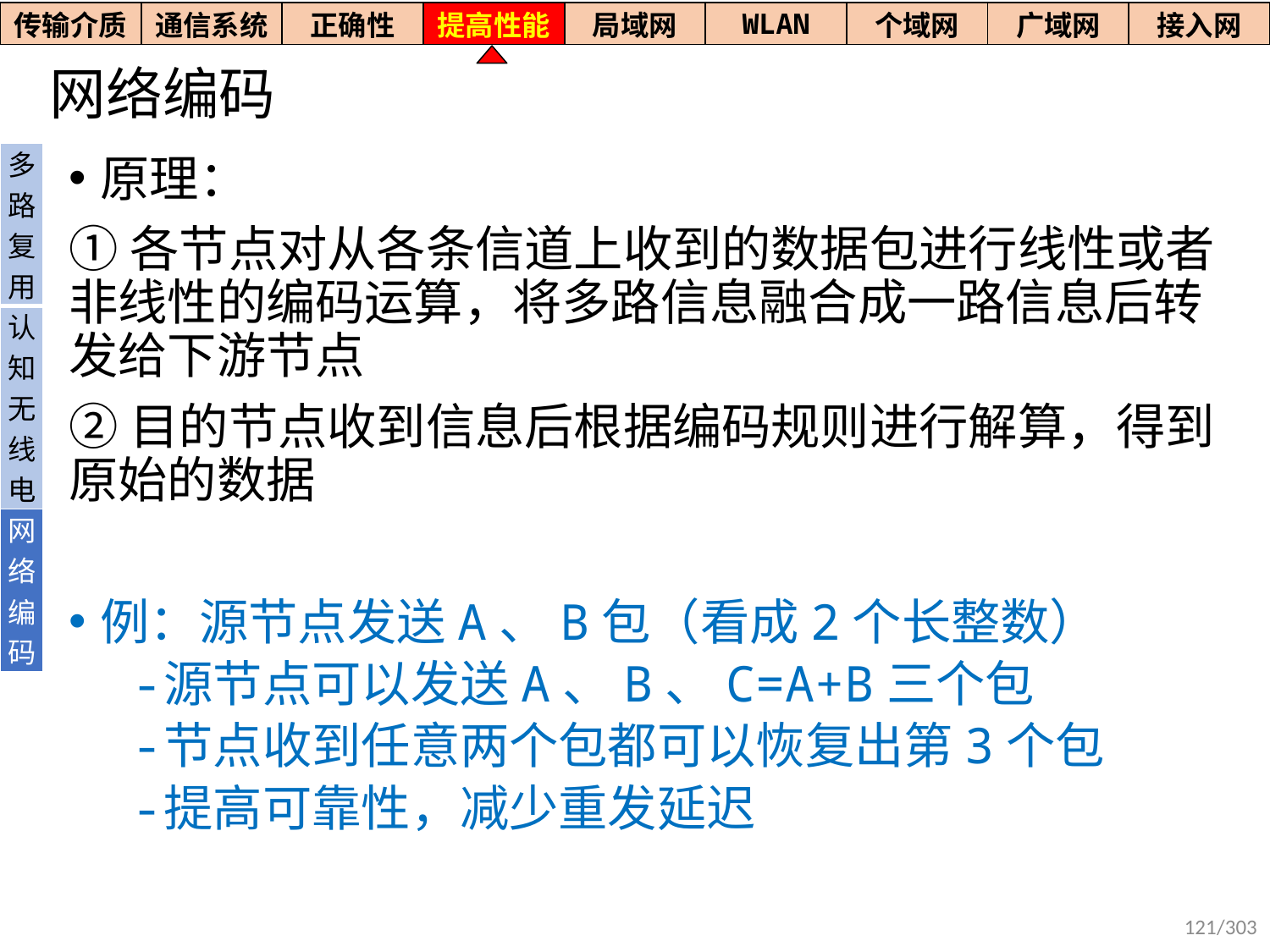

| 传输介质 | 通信系统 | 正确性 | 提高性能 | 局域网 | WLAN | 个域网 | 广域网 | 接入网 |
| --- | --- | --- | --- | --- | --- | --- | --- | --- |

# 网络编码
| 多路复用 |
| --- |
| 认知无线电 |
| 网络编码 |
原理：
①各节点对从各条信道上收到的数据包进行线性或者非线性的编码运算，将多路信息融合成一路信息后转发给下游节点
②目的节点收到信息后根据编码规则进行解算，得到原始的数据

例：源节点发送A、B包（看成2个长整数）
源节点可以发送A、B、C=A+B三个包
节点收到任意两个包都可以恢复出第3个包
提高可靠性，减少重发延迟
121/303